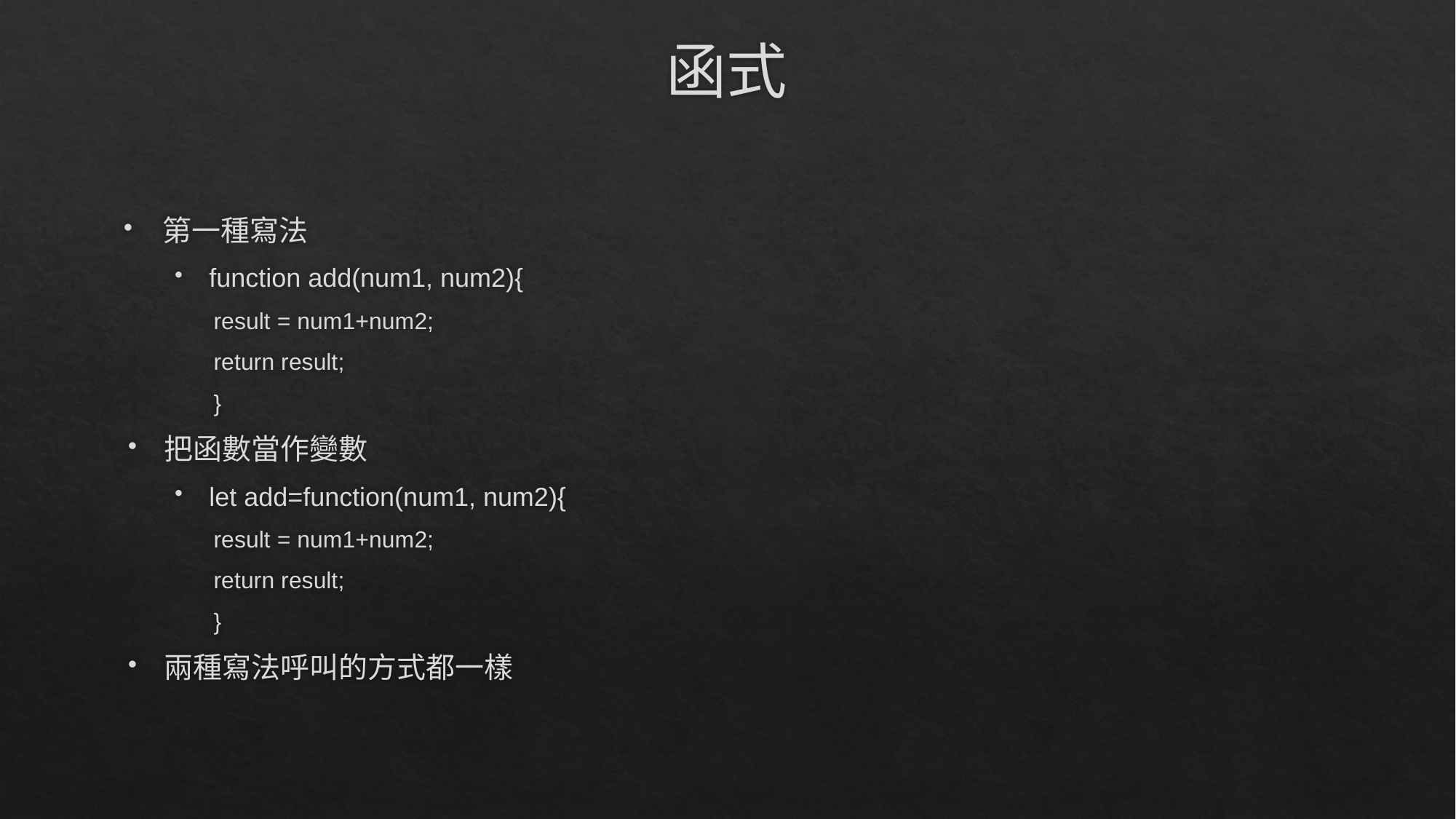

# 函式
第一種寫法
function add(num1, num2){
	result = num1+num2;
	return result;
}
把函數當作變數
let add=function(num1, num2){
	result = num1+num2;
	return result;
}
兩種寫法呼叫的方式都一樣